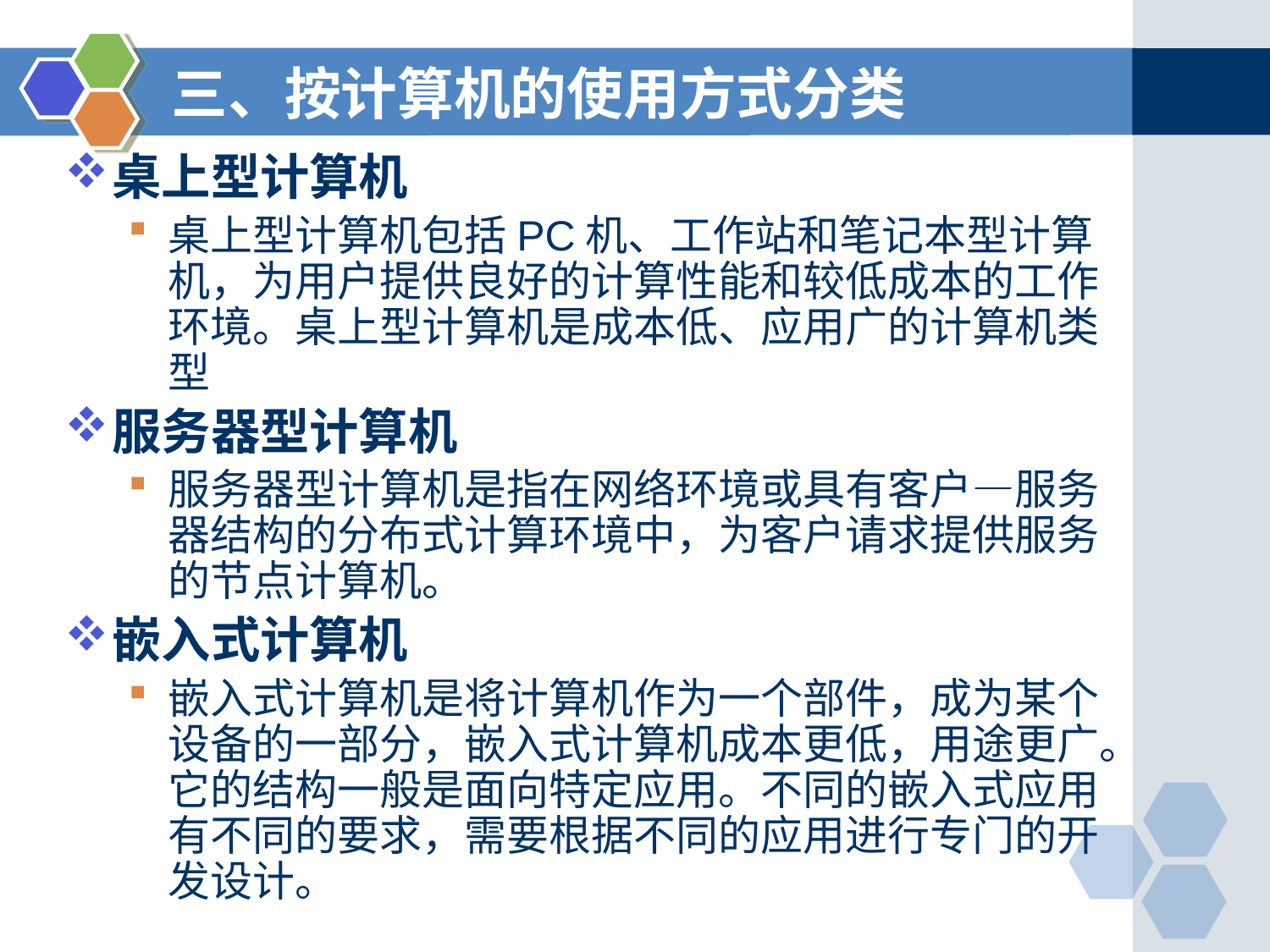

# 三、按计算机的使用方式分类
桌上型计算机
桌上型计算机包括PC机、工作站和笔记本型计算机，为用户提供良好的计算性能和较低成本的工作环境。桌上型计算机是成本低、应用广的计算机类型
服务器型计算机
服务器型计算机是指在网络环境或具有客户—服务器结构的分布式计算环境中，为客户请求提供服务的节点计算机。
嵌入式计算机
嵌入式计算机是将计算机作为一个部件，成为某个设备的一部分，嵌入式计算机成本更低，用途更广。它的结构一般是面向特定应用。不同的嵌入式应用有不同的要求，需要根据不同的应用进行专门的开发设计。
38